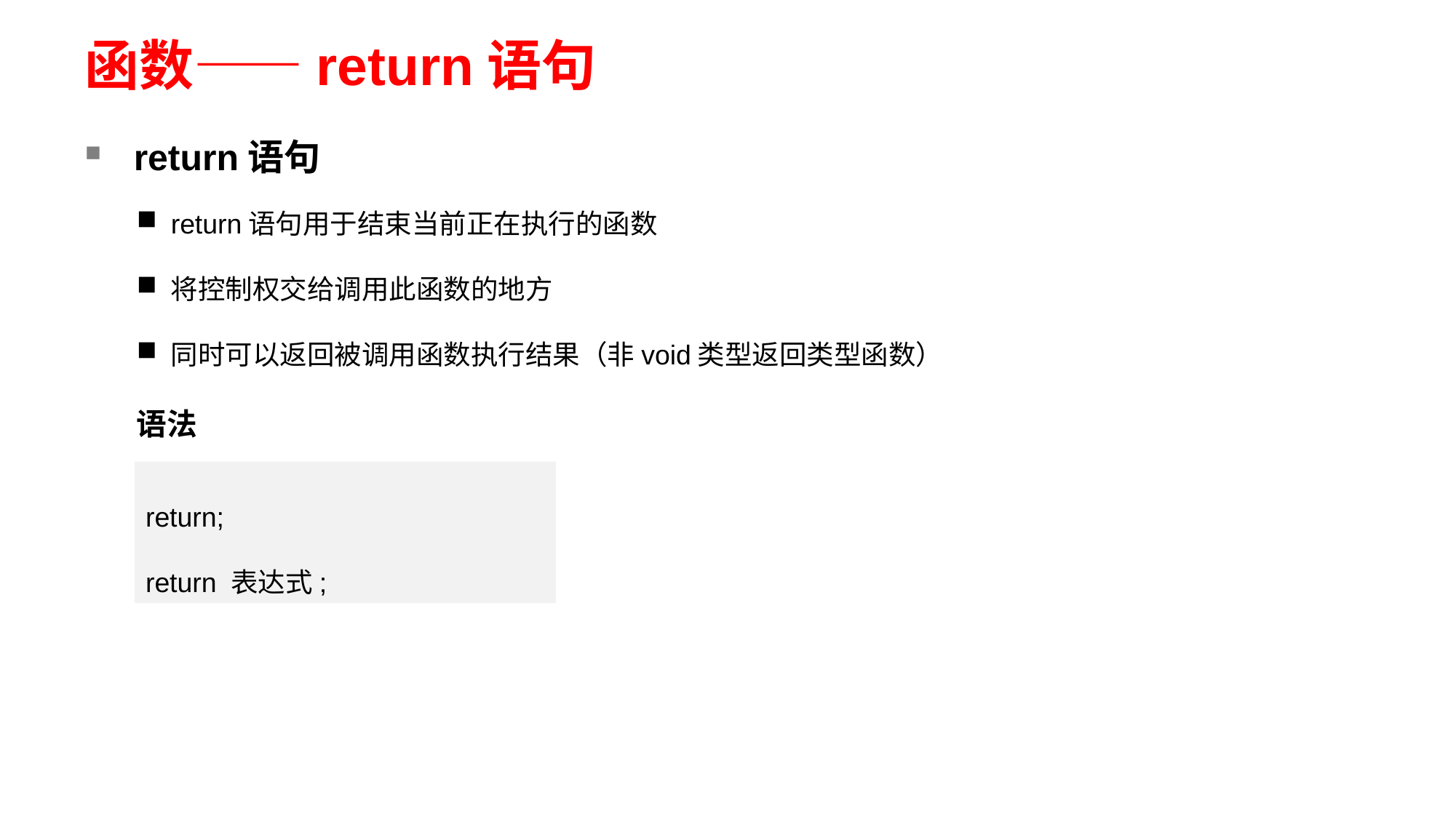

# 函数——return语句
return语句
return语句用于结束当前正在执行的函数
将控制权交给调用此函数的地方
同时可以返回被调用函数执行结果（非void类型返回类型函数）
语法
return;
return 表达式;